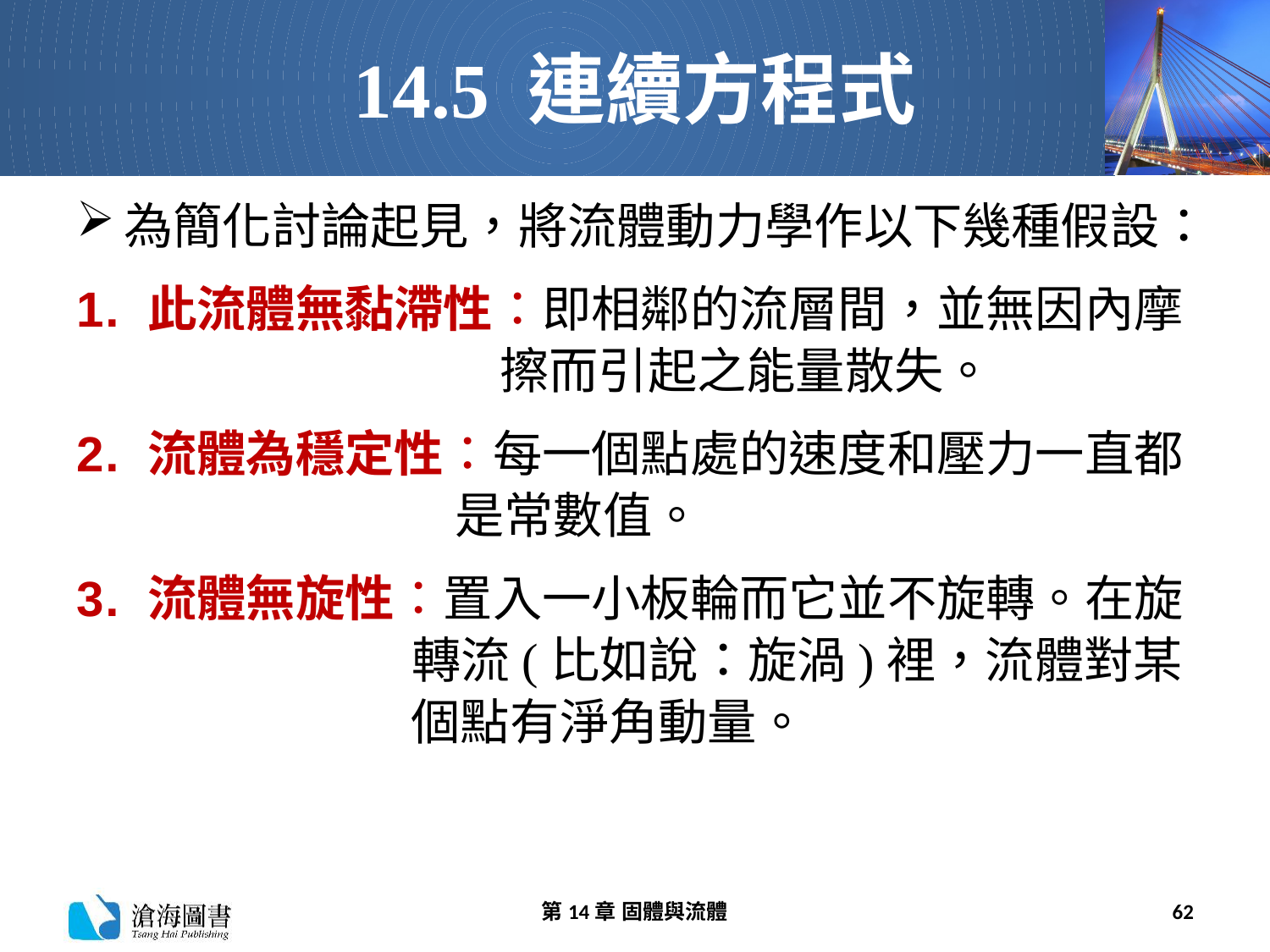

# 14.5 連續方程式
為簡化討論起見，將流體動力學作以下幾種假設：
此流體無黏滯性：即相鄰的流層間，並無因內摩
                                擦而引起之能量散失。
流體為穩定性：每一個點處的速度和壓力一直都
                            是常數值。
流體無旋性：置入一小板輪而它並不旋轉。在旋
                        轉流(比如說：旋渦)裡，流體對某
                        個點有淨角動量。
第14章 固體與流體
62